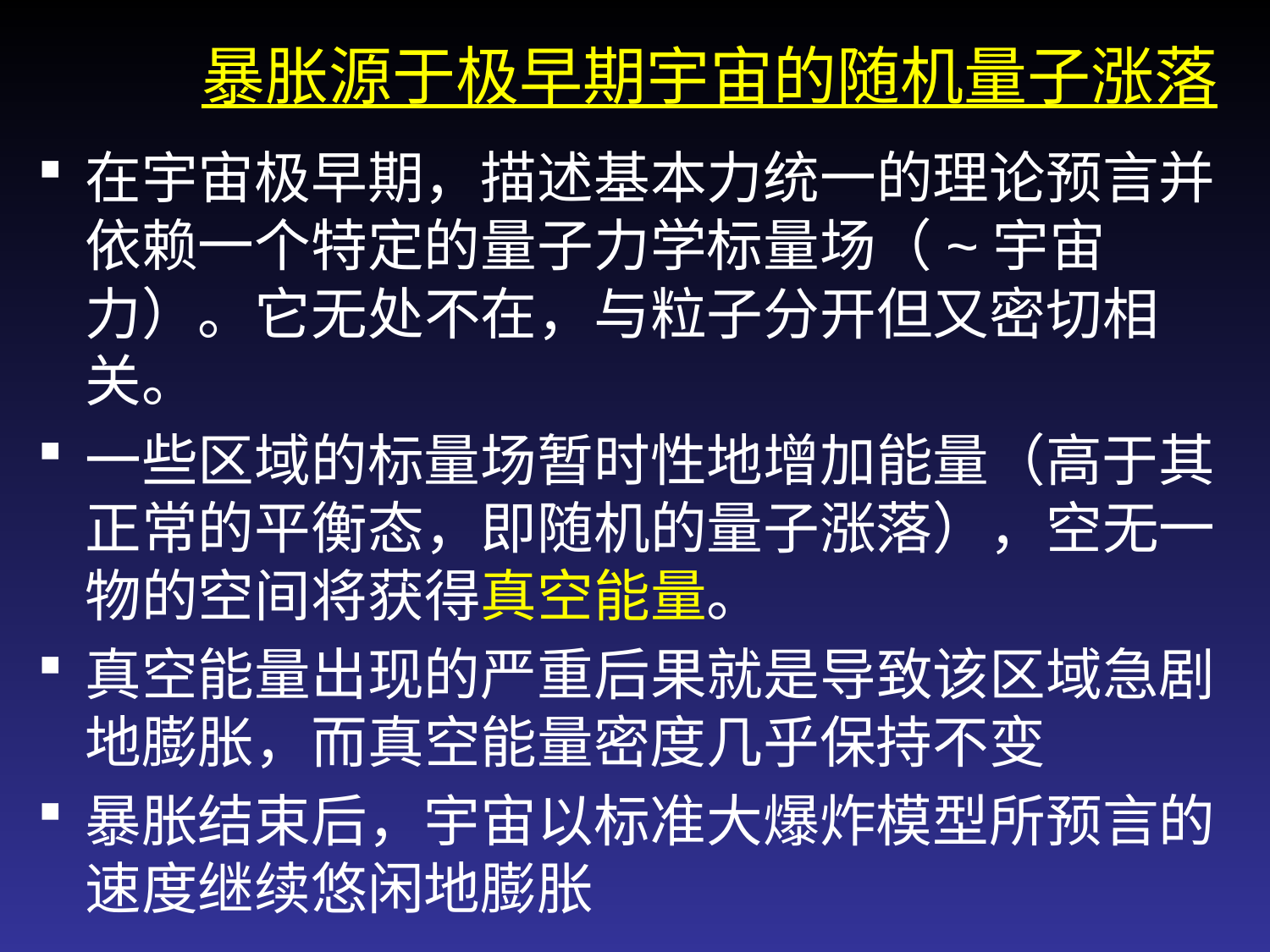

# 暴胀源于极早期宇宙的随机量子涨落
在宇宙极早期，描述基本力统一的理论预言并依赖一个特定的量子力学标量场（~宇宙力）。它无处不在，与粒子分开但又密切相关。
一些区域的标量场暂时性地增加能量（高于其正常的平衡态，即随机的量子涨落），空无一物的空间将获得真空能量。
真空能量出现的严重后果就是导致该区域急剧地膨胀，而真空能量密度几乎保持不变
暴胀结束后，宇宙以标准大爆炸模型所预言的速度继续悠闲地膨胀